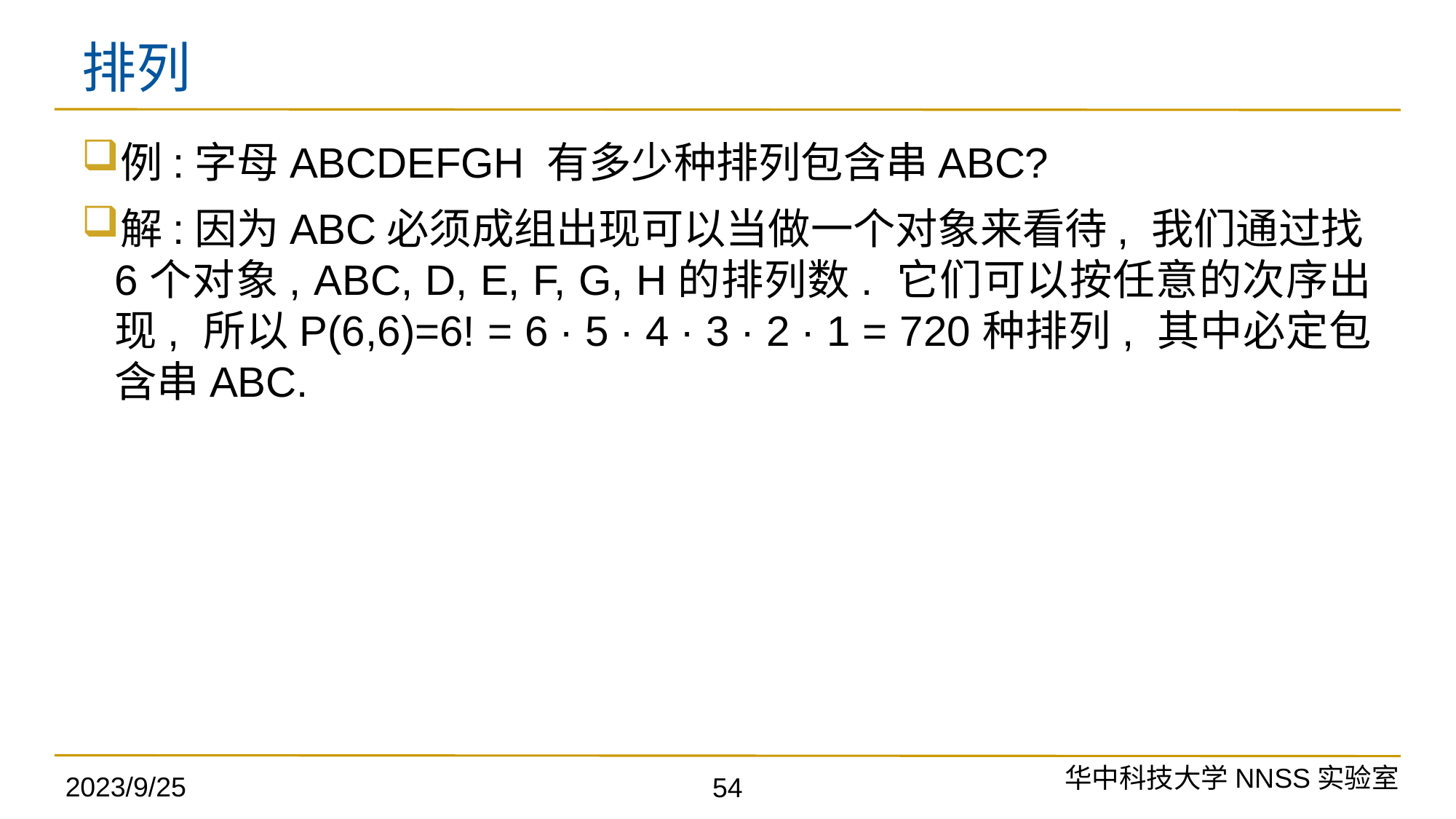

# 排列
例:字母ABCDEFGH 有多少种排列包含串ABC?
解:因为ABC必须成组出现可以当做一个对象来看待, 我们通过找6个对象, ABC, D, E, F, G, H的排列数. 它们可以按任意的次序出现, 所以P(6,6)=6! = 6 ∙ 5 ∙ 4 ∙ 3 ∙ 2 ∙ 1 = 720种排列, 其中必定包含串ABC.
华中科技大学NNSS实验室
2023/9/25
54